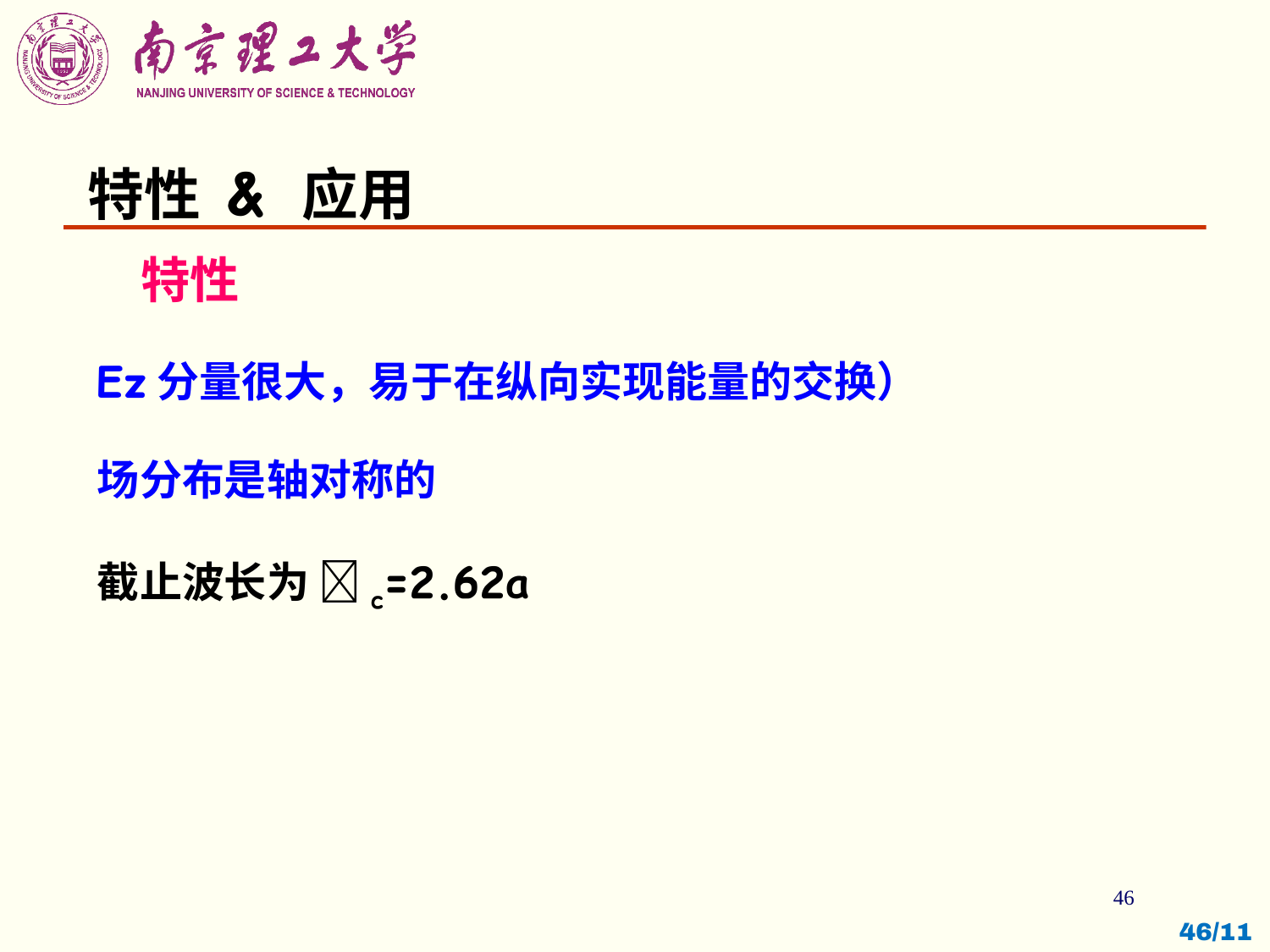

# 特性 & 应用
     特性

Ez分量很大，易于在纵向实现能量的交换）

场分布是轴对称的

截止波长为 λc=2.62a

46/11